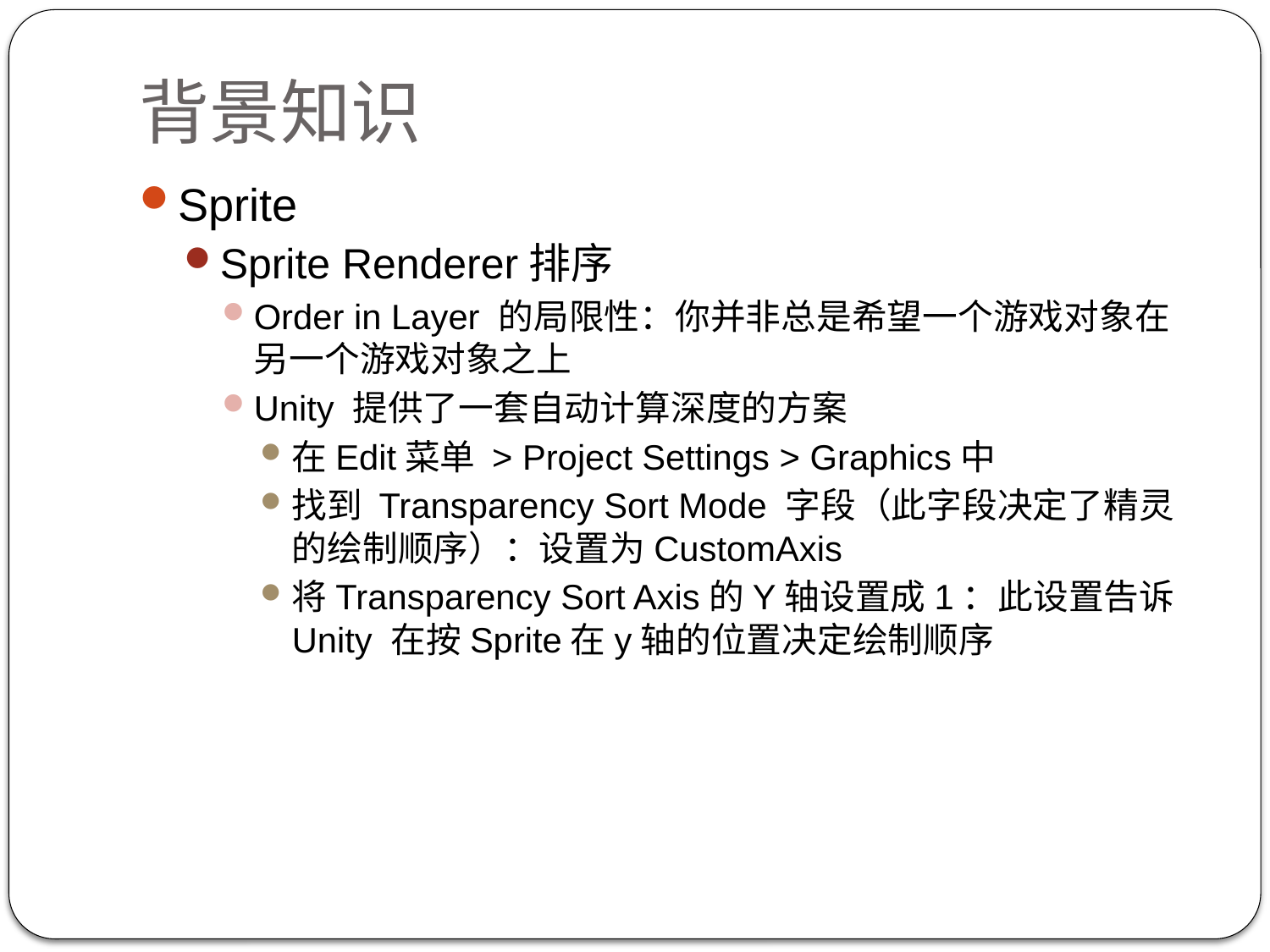

# 背景知识
Sprite
Sprite Renderer排序
Order in Layer 的局限性：你并非总是希望一个游戏对象在另一个游戏对象之上
Unity 提供了一套自动计算深度的方案
在Edit菜单 > Project Settings > Graphics中
找到 Transparency Sort Mode 字段（此字段决定了精灵的绘制顺序）：设置为CustomAxis
将Transparency Sort Axis的Y轴设置成1：此设置告诉 Unity 在按Sprite在y轴的位置决定绘制顺序